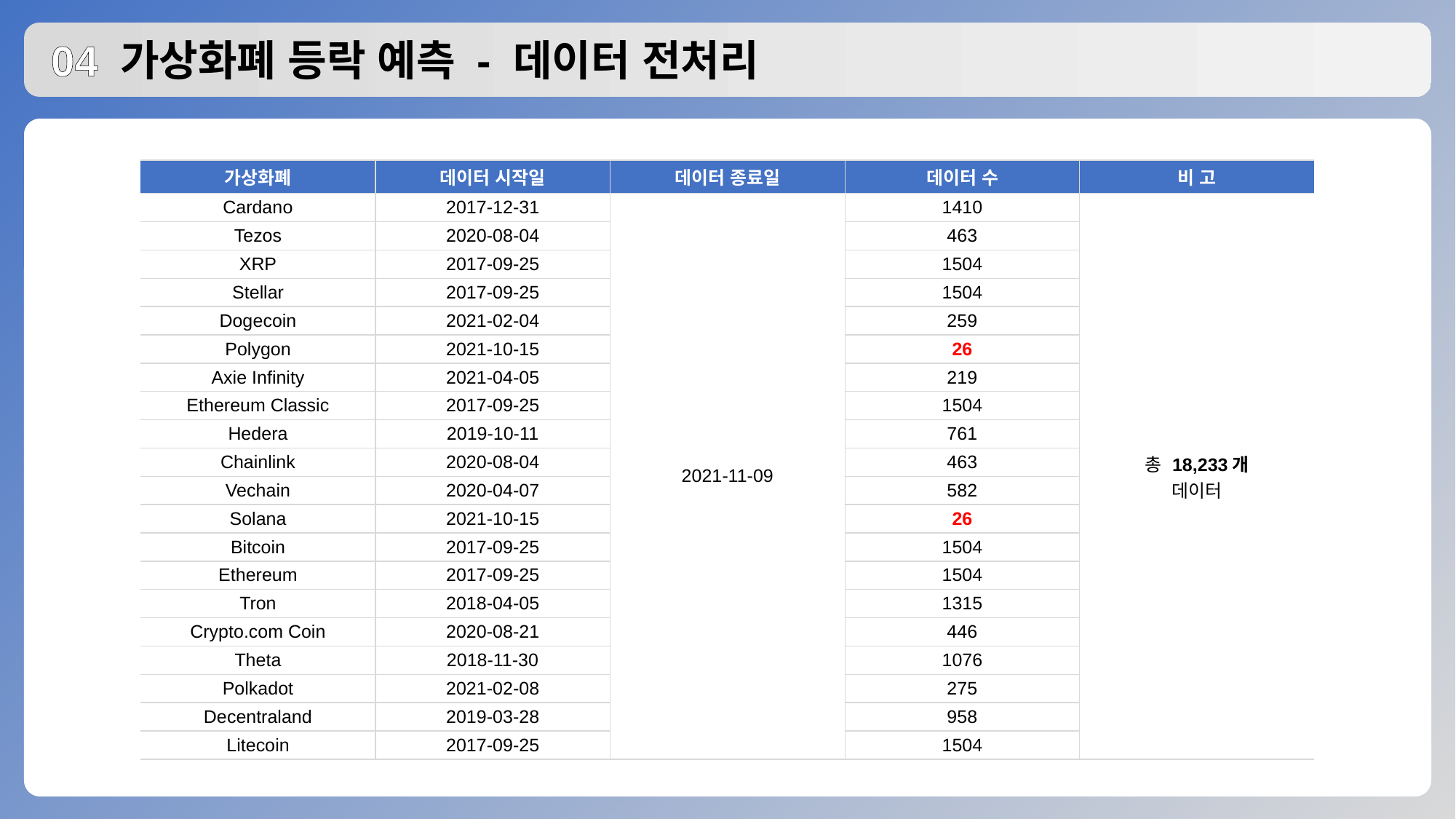

# 04 가상화폐 등락 예측 - 데이터 전처리
| 가상화폐 | 데이터 시작일 | 데이터 종료일 | 데이터 수 | 비 고 |
| --- | --- | --- | --- | --- |
| Cardano | 2017-12-31 | 2021-11-09 | 1410 | 총 18,233개 데이터 |
| Tezos | 2020-08-04 |  | 463 |  |
| XRP | 2017-09-25 |  | 1504 |  |
| Stellar | 2017-09-25 |  | 1504 |  |
| Dogecoin | 2021-02-04 |  | 259 |  |
| Polygon | 2021-10-15 |  | 26 |  |
| Axie Infinity | 2021-04-05 |  | 219 |  |
| Ethereum Classic | 2017-09-25 |  | 1504 |  |
| Hedera | 2019-10-11 |  | 761 |  |
| Chainlink | 2020-08-04 |  | 463 |  |
| Vechain | 2020-04-07 |  | 582 |  |
| Solana | 2021-10-15 |  | 26 |  |
| Bitcoin | 2017-09-25 |  | 1504 |  |
| Ethereum | 2017-09-25 |  | 1504 |  |
| Tron | 2018-04-05 |  | 1315 |  |
| Crypto.com Coin | 2020-08-21 |  | 446 |  |
| Theta | 2018-11-30 |  | 1076 |  |
| Polkadot | 2021-02-08 |  | 275 |  |
| Decentraland | 2019-03-28 |  | 958 |  |
| Litecoin | 2017-09-25 |  | 1504 |  |